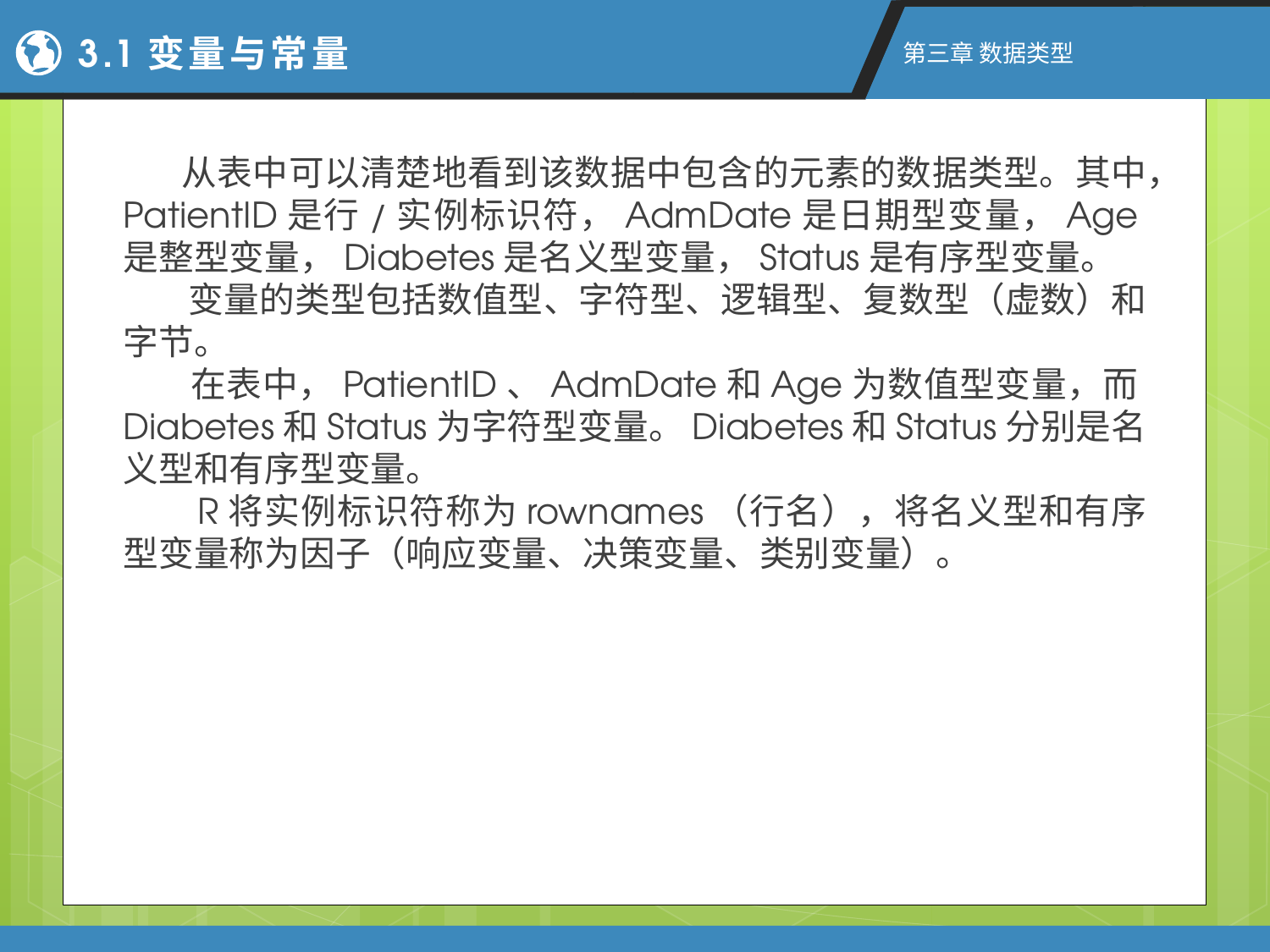

2.1新手上路
3.1变量与常量

第二章 R语言入门
第三章 数据类型
      从表中可以清楚地看到该数据中包含的元素的数据类型。其中，PatientID是行/实例标识符，AdmDate是日期型变量，Age是整型变量，Diabetes是名义型变量，Status是有序型变量。
       变量的类型包括数值型、字符型、逻辑型、复数型（虚数）和字节。
       在表中，PatientID、AdmDate和Age为数值型变量，而Diabetes和Status为字符型变量。Diabetes和Status分别是名义型和有序型变量。
       R将实例标识符称为rownames（行名），将名义型和有序型变量称为因子（响应变量、决策变量、类别变量）。